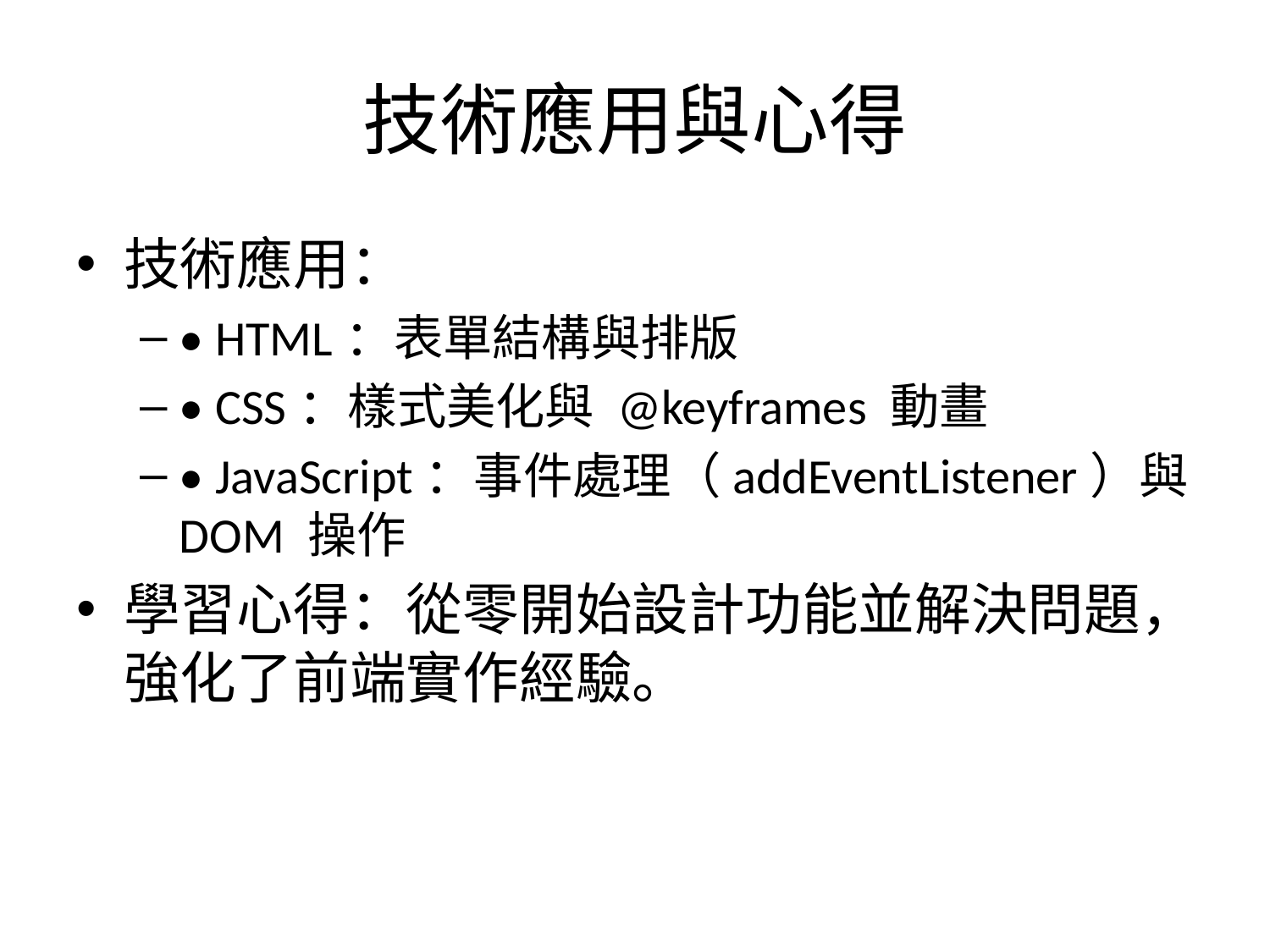

# 技術應用與心得
技術應用：
• HTML：表單結構與排版
• CSS：樣式美化與 @keyframes 動畫
• JavaScript：事件處理（addEventListener）與 DOM 操作
學習心得：從零開始設計功能並解決問題，強化了前端實作經驗。